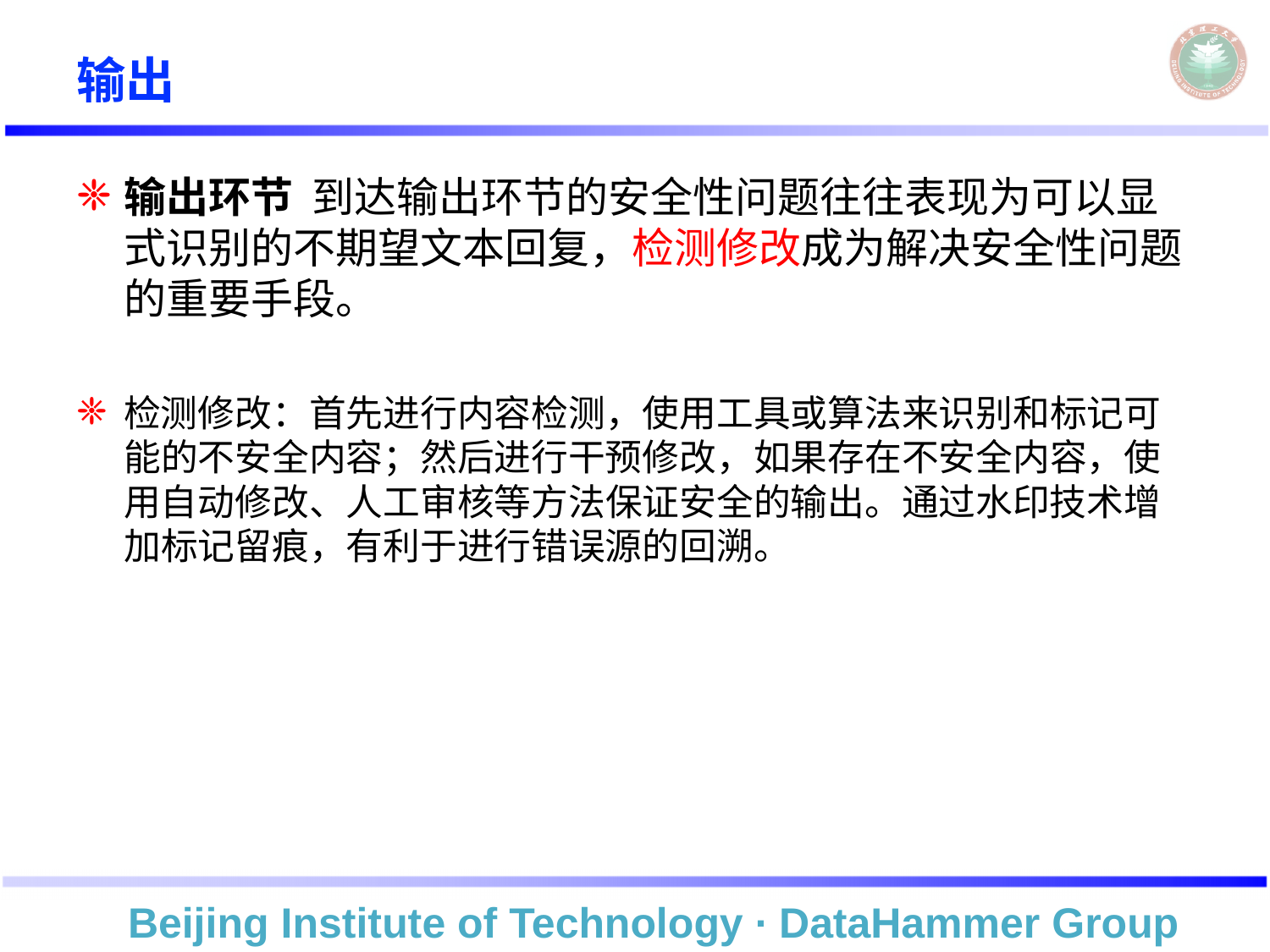

# 输出
输出环节  到达输出环节的安全性问题往往表现为可以显式识别的不期望文本回复，检测修改成为解决安全性问题的重要手段。

检测修改：首先进行内容检测，使用工具或算法来识别和标记可能的不安全内容；然后进行干预修改，如果存在不安全内容，使用自动修改、人工审核等方法保证安全的输出。通过水印技术增加标记留痕，有利于进行错误源的回溯。